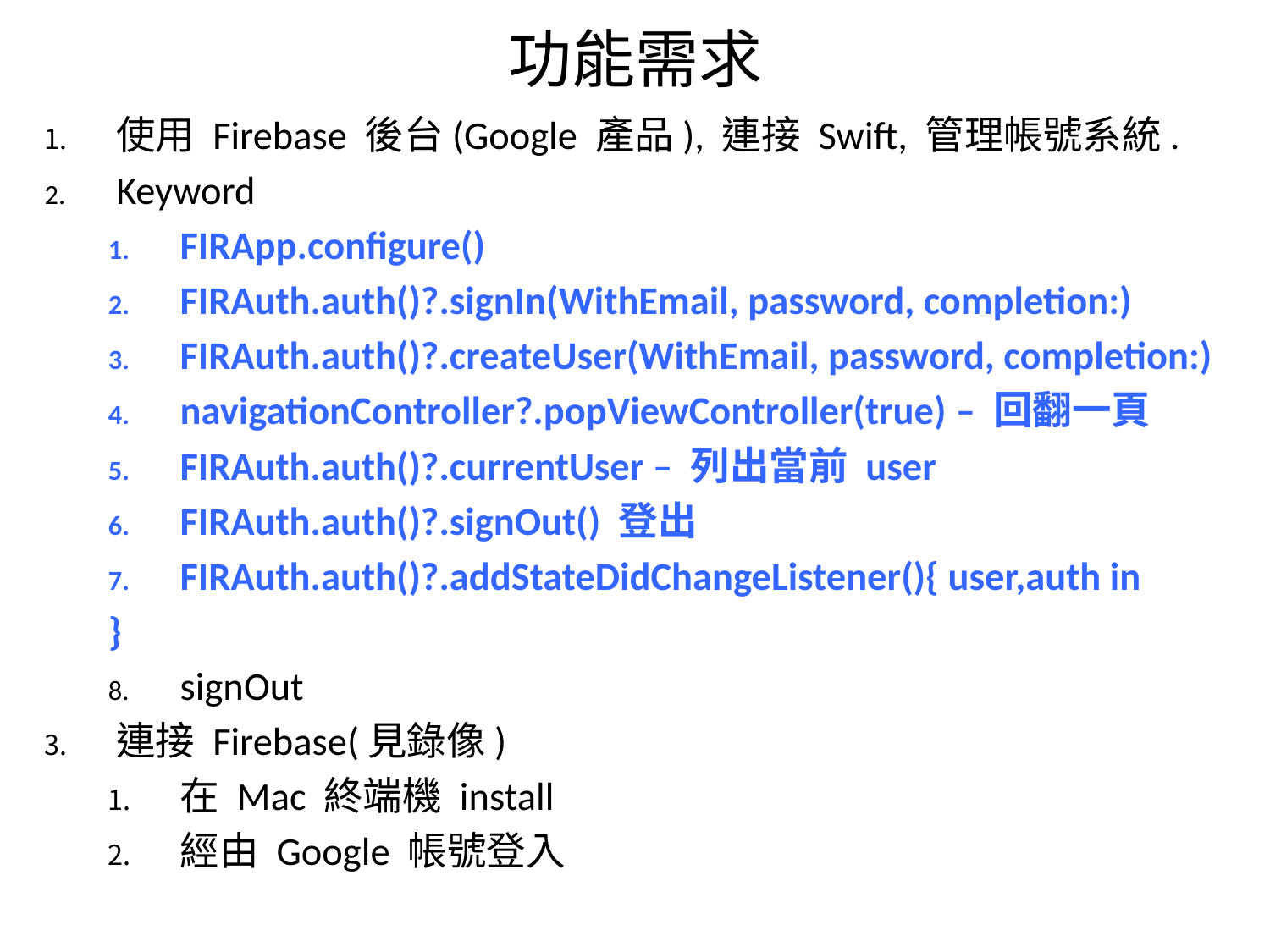

# 功能需求
使用 Firebase 後台(Google 產品), 連接 Swift, 管理帳號系統.
Keyword
FIRApp.configure()
FIRAuth.auth()?.signIn(WithEmail, password, completion:)
FIRAuth.auth()?.createUser(WithEmail, password, completion:)
navigationController?.popViewController(true) – 回翻一頁
FIRAuth.auth()?.currentUser – 列出當前 user
FIRAuth.auth()?.signOut() 登出
FIRAuth.auth()?.addStateDidChangeListener(){ user,auth in
}
signOut
連接 Firebase(見錄像)
在 Mac 終端機 install
經由 Google 帳號登入